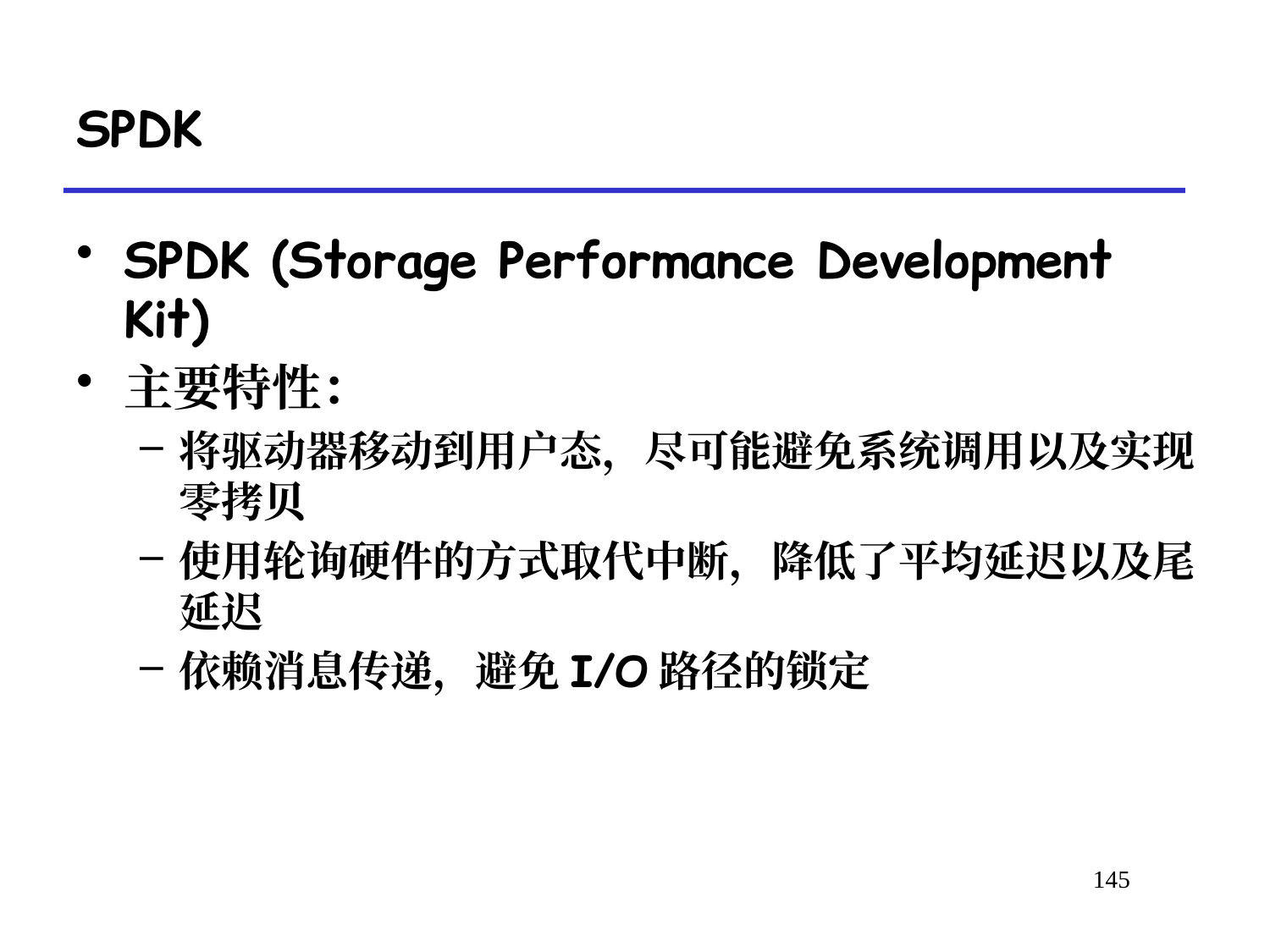

# SPDK
SPDK (Storage Performance Development Kit)
主要特性：
将驱动器移动到用户态，尽可能避免系统调用以及实现零拷贝
使用轮询硬件的方式取代中断，降低了平均延迟以及尾延迟
依赖消息传递，避免I/O路径的锁定

145